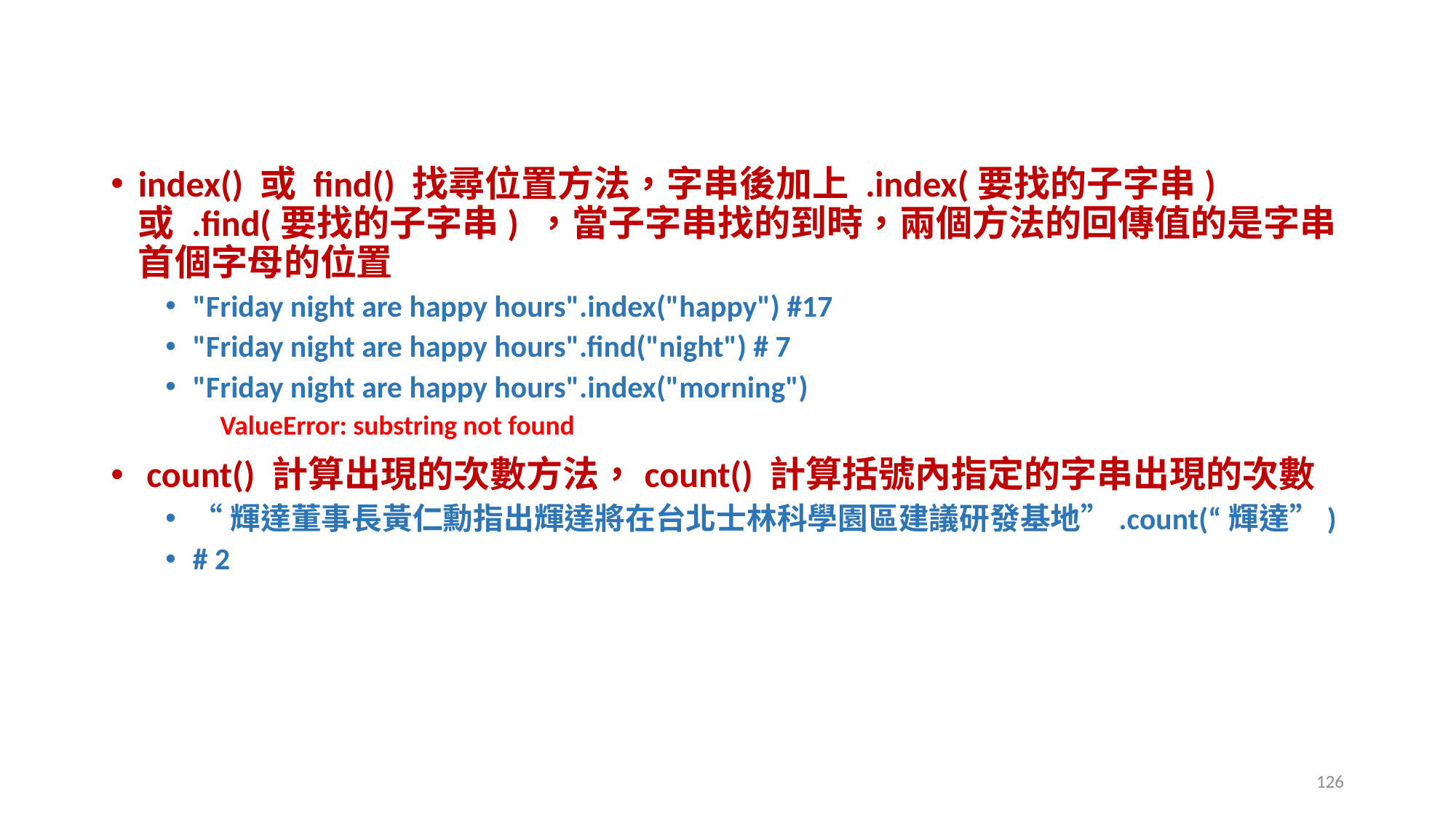

#
index() 或 find() 找尋位置方法，字串後加上 .index(要找的子字串) 或 .find(要找的子字串) ，當子字串找的到時，兩個方法的回傳值的是字串首個字母的位置
"Friday night are happy hours".index("happy") #17
"Friday night are happy hours".find("night") # 7
"Friday night are happy hours".index("morning")
ValueError: substring not found
 count() 計算出現的次數方法，count() 計算括號內指定的字串出現的次數
“輝達董事長黃仁勳指出輝達將在台北士林科學園區建議研發基地”.count(“輝達”)
# 2

126